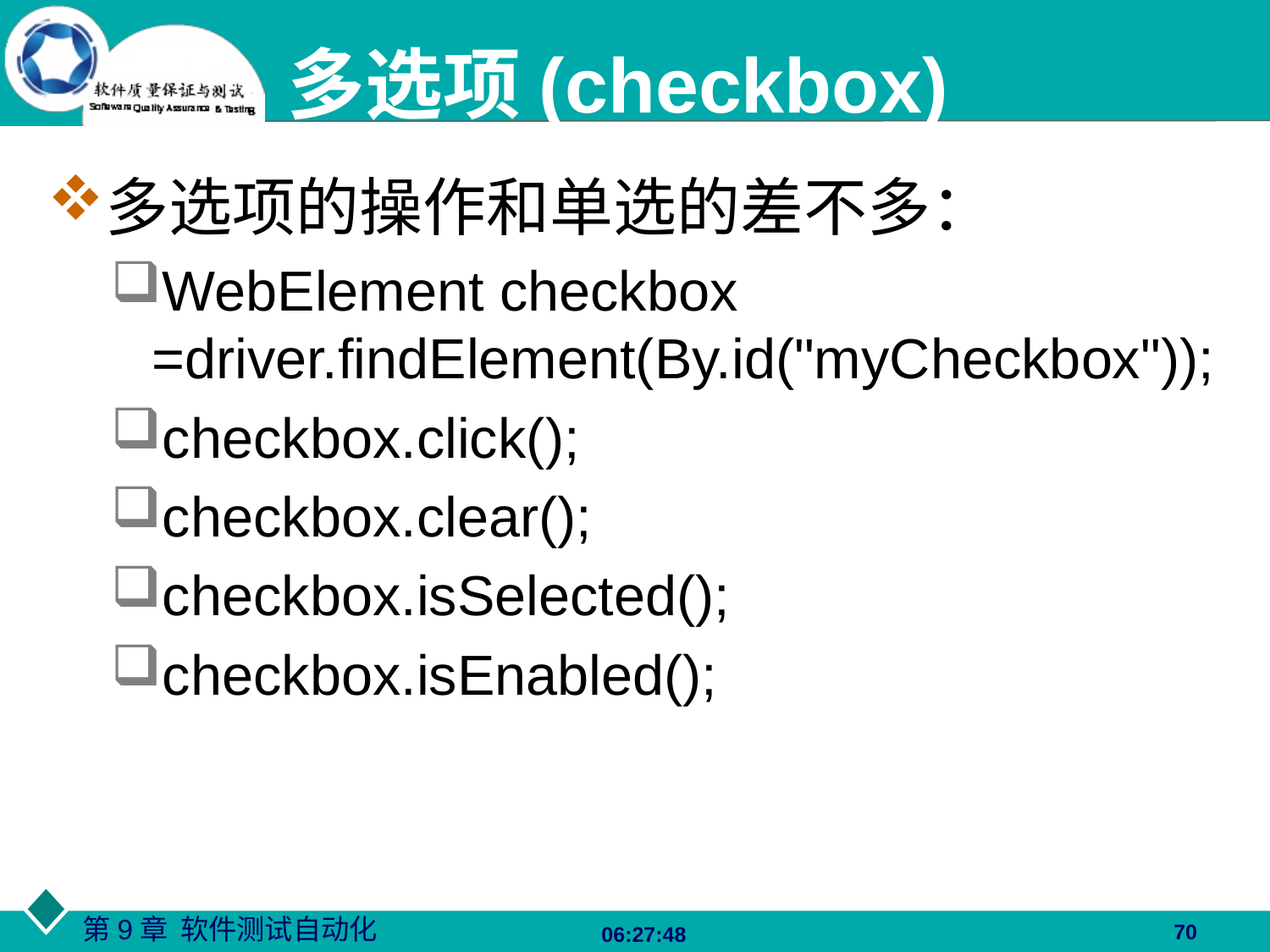

# 多选项(checkbox)
多选项的操作和单选的差不多：
WebElement checkbox =driver.findElement(By.id("myCheckbox"));
checkbox.click();
checkbox.clear();
checkbox.isSelected();
checkbox.isEnabled();
70
06:27:48